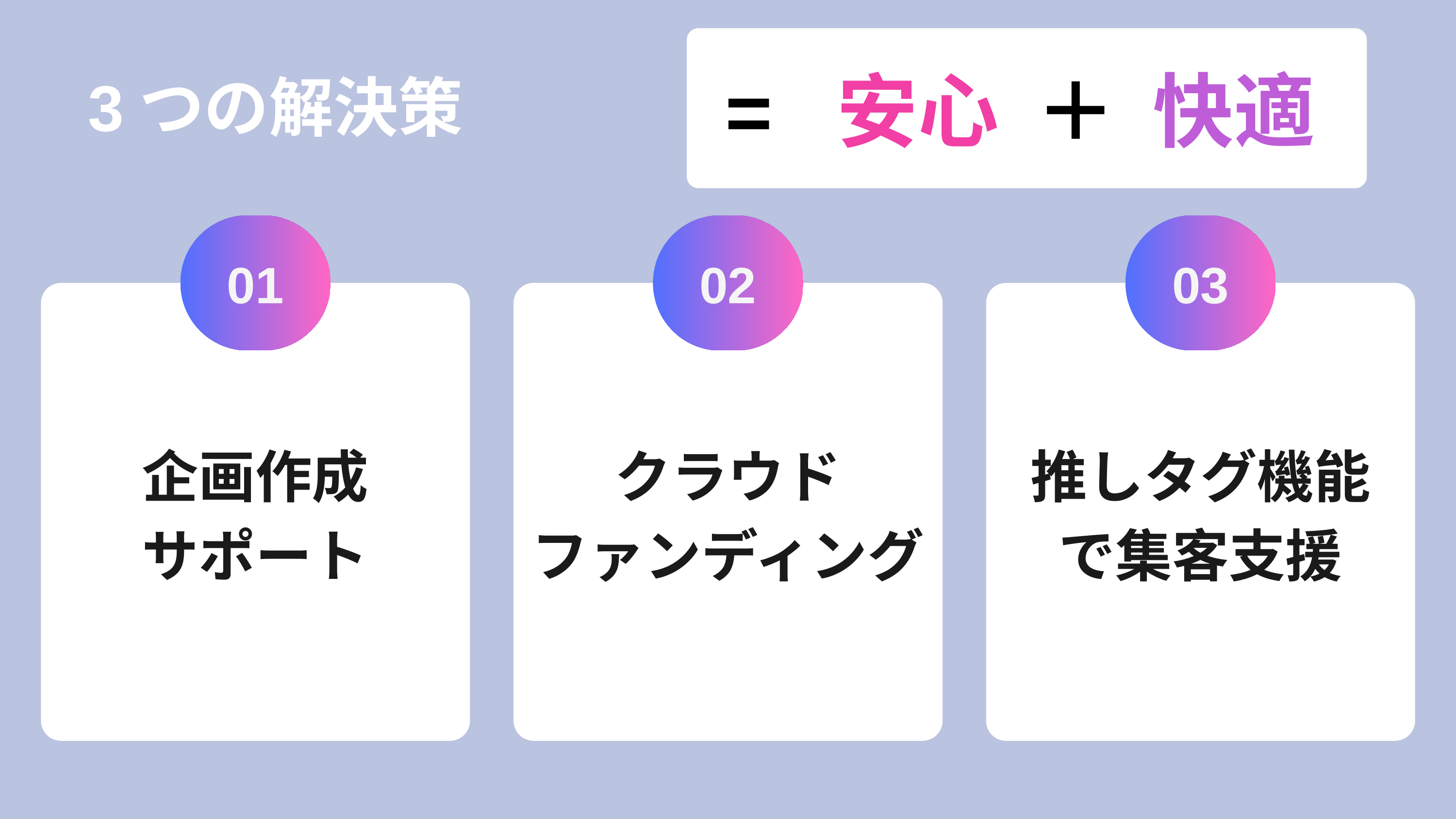

=  安心  ＋  快適
3つの解決策

01
02
03

企画作成
サポート
クラウド
ファンディング
推しタグ機能で集客支援